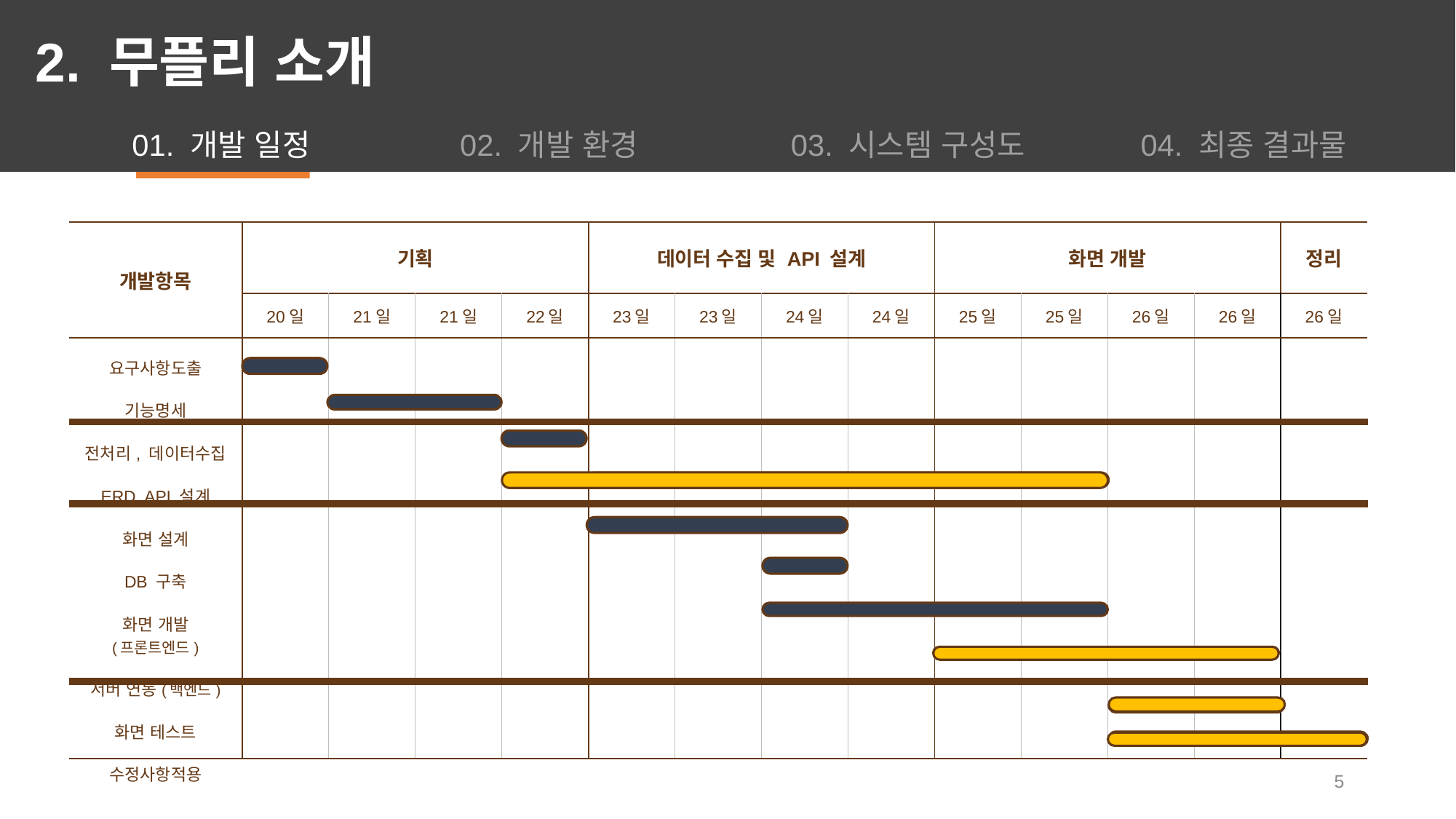

2. 무플리 소개
01. 개발 일정
02. 개발 환경
03. 시스템 구성도
04. 최종 결과물

| 개발항목 | 기획 |  |  |  | 데이터 수집 및 API 설계 |  |  |  | 화면 개발 |  |  |  | 정리 |
| --- | --- | --- | --- | --- | --- | --- | --- | --- | --- | --- | --- | --- | --- |
|  | 20일 | 21일 | 21일 | 22일 | 23일 | 23일 | 24일 | 24일 | 25일 | 25일 | 26일 | 26일 | 26일 |
| 요구사항도출 기능명세 전처리, 데이터수집 ERD, API 설계 화면 설계 DB 구축 화면 개발 (프론트엔드) 서버 연동(백엔드) 화면 테스트 수정사항적용 |  |  |  |  |  |  |  |  |  |  |  |  |  |

5